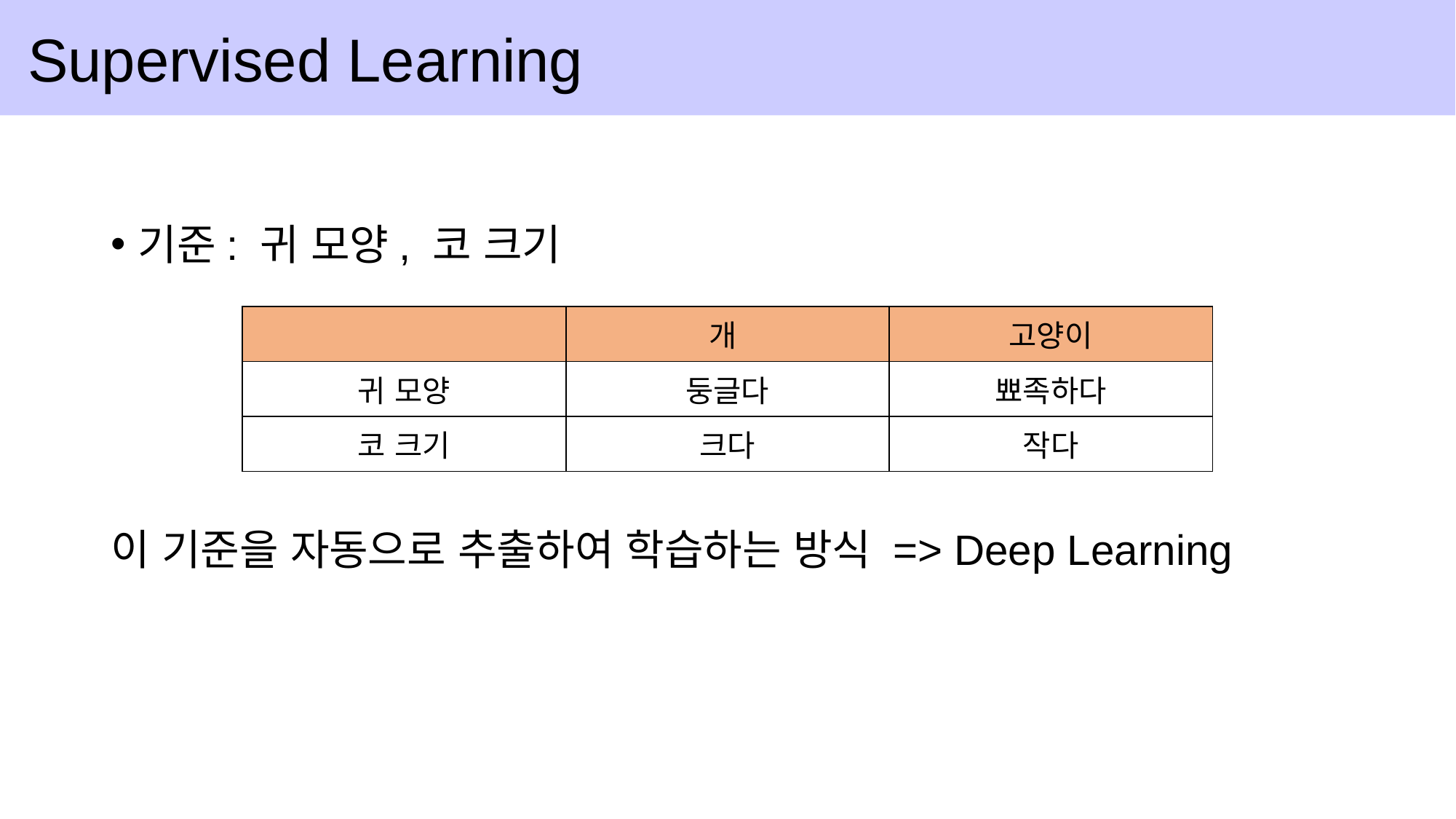

Supervised Learning
기준: 귀 모양, 코 크기

이 기준을 자동으로 추출하여 학습하는 방식 => Deep Learning
|  | 개 | 고양이 |
| --- | --- | --- |
| 귀 모양 | 둥글다 | 뾰족하다 |
| 코 크기 | 크다 | 작다 |